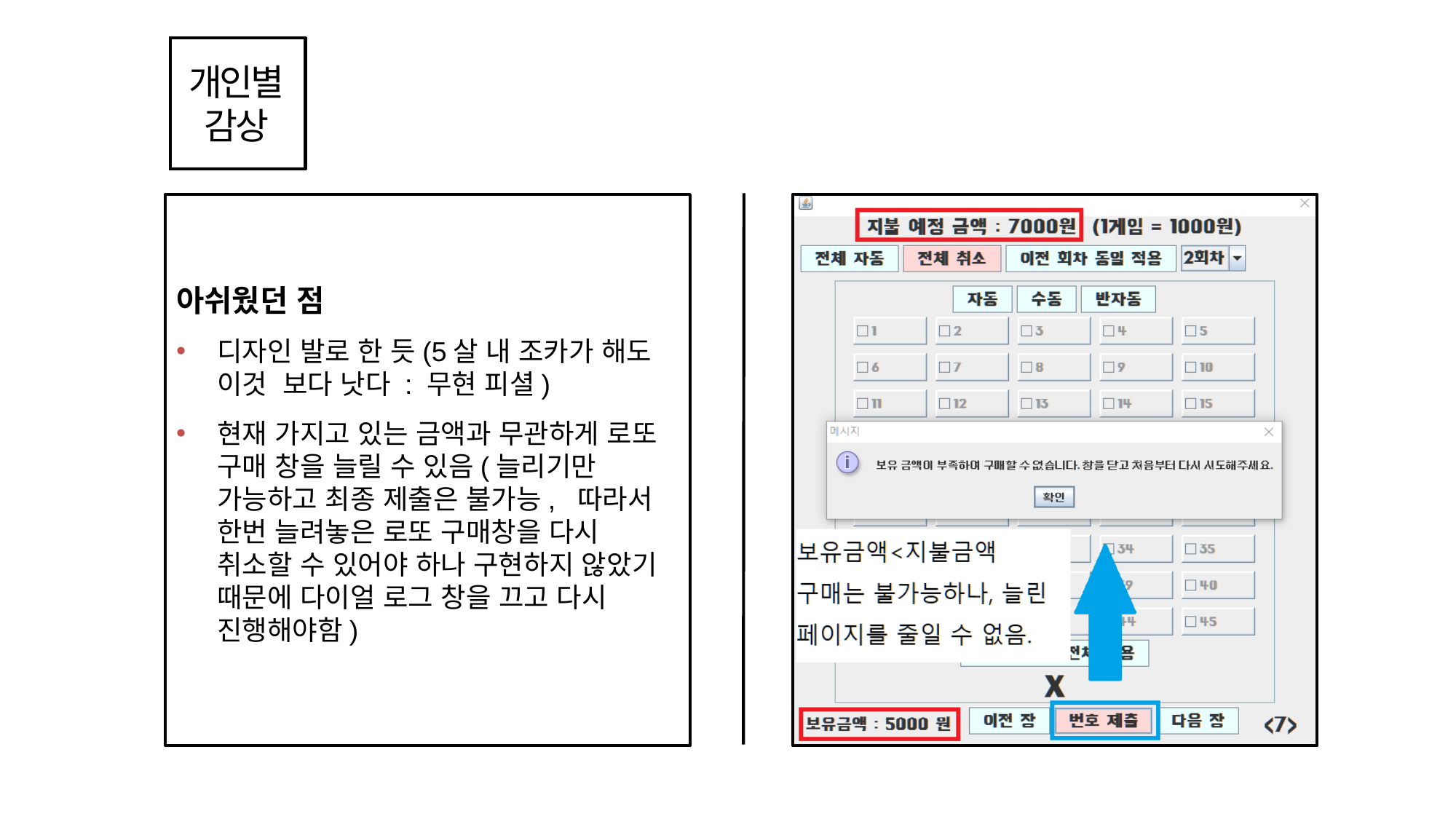

개인별
감상

아쉬웠던 점
디자인 발로 한 듯(5살 내 조카가 해도 이것  보다 낫다 : 무현 피셜)
현재 가지고 있는 금액과 무관하게 로또 구매 창을 늘릴 수 있음(늘리기만 가능하고 최종 제출은 불가능,  따라서 한번 늘려놓은 로또 구매창을 다시 취소할 수 있어야 하나 구현하지 않았기 때문에 다이얼 로그 창을 끄고 다시 진행해야함)